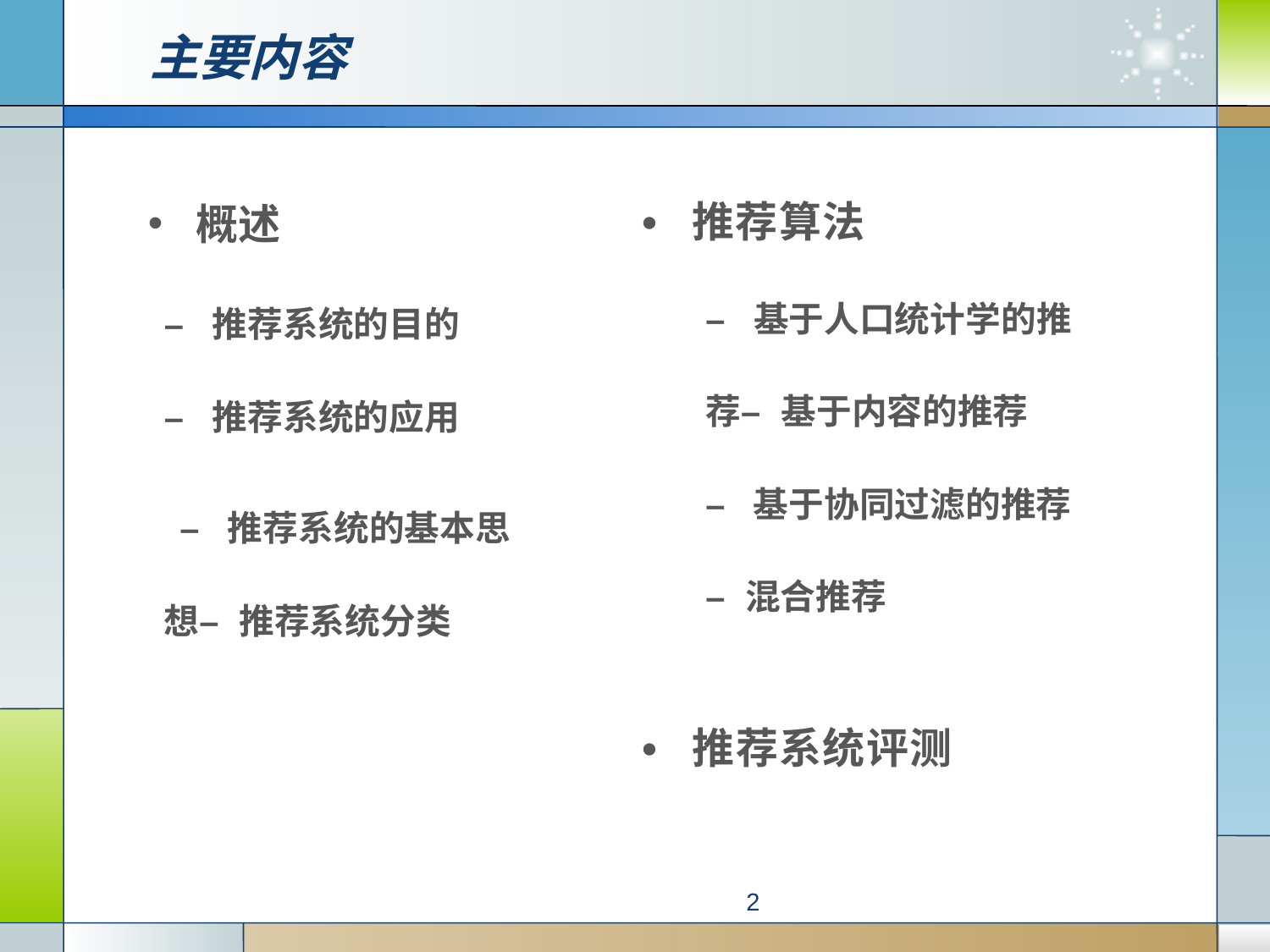

# 主要内容
•  推荐算法
–  基于人口统计学的推荐–  基于内容的推荐
–  基于协同过滤的推荐
–  混合推荐

•  推荐系统评测
概述

–  推荐系统的目的

–  推荐系统的应用

–  推荐系统的基本思想–  推荐系统分类
2